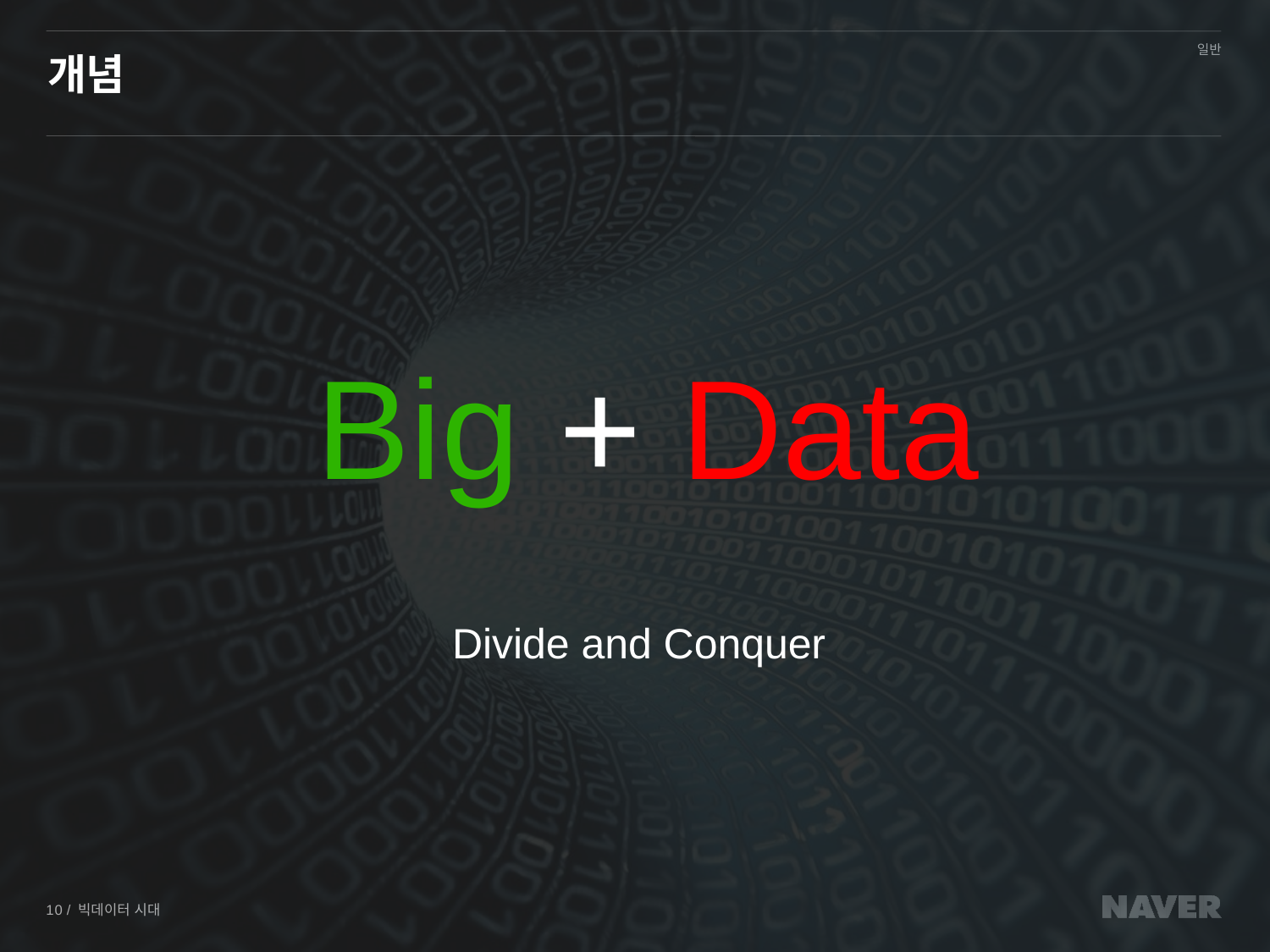

# 개념

Big + Data
Divide and Conquer